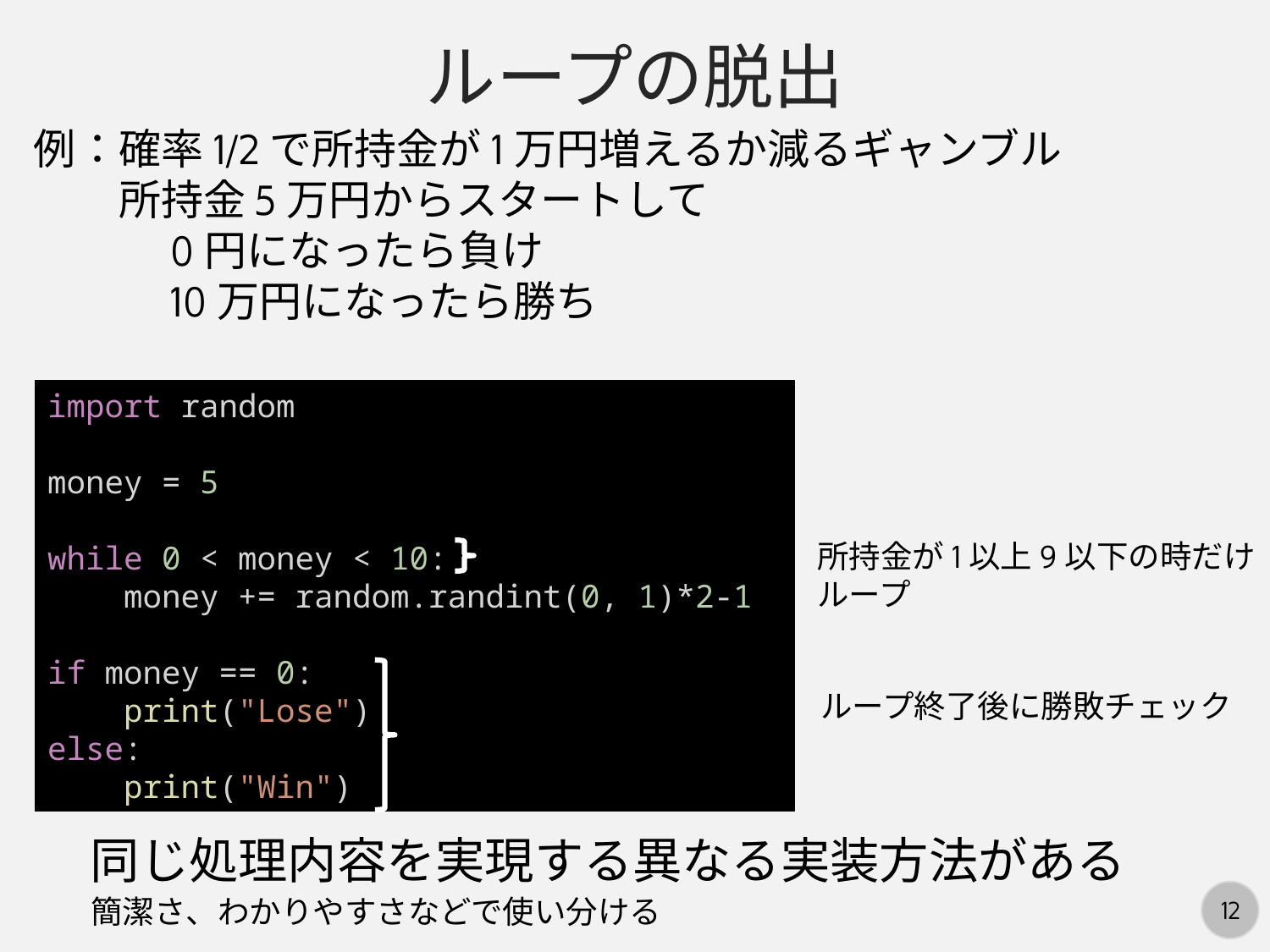

ループの脱出
例：確率1/2で所持金が1万円増えるか減るギャンブル
　　所持金5万円からスタートして
　　　0円になったら負け
　　　10万円になったら勝ち
import random

money = 5
while 0 < money < 10:
    money += random.randint(0, 1)*2-1
if money == 0:
    print("Lose")
else:
    print("Win")
所持金が1以上9以下の時だけ
ループ

ループ終了後に勝敗チェック
同じ処理内容を実現する異なる実装方法がある
簡潔さ、わかりやすさなどで使い分ける